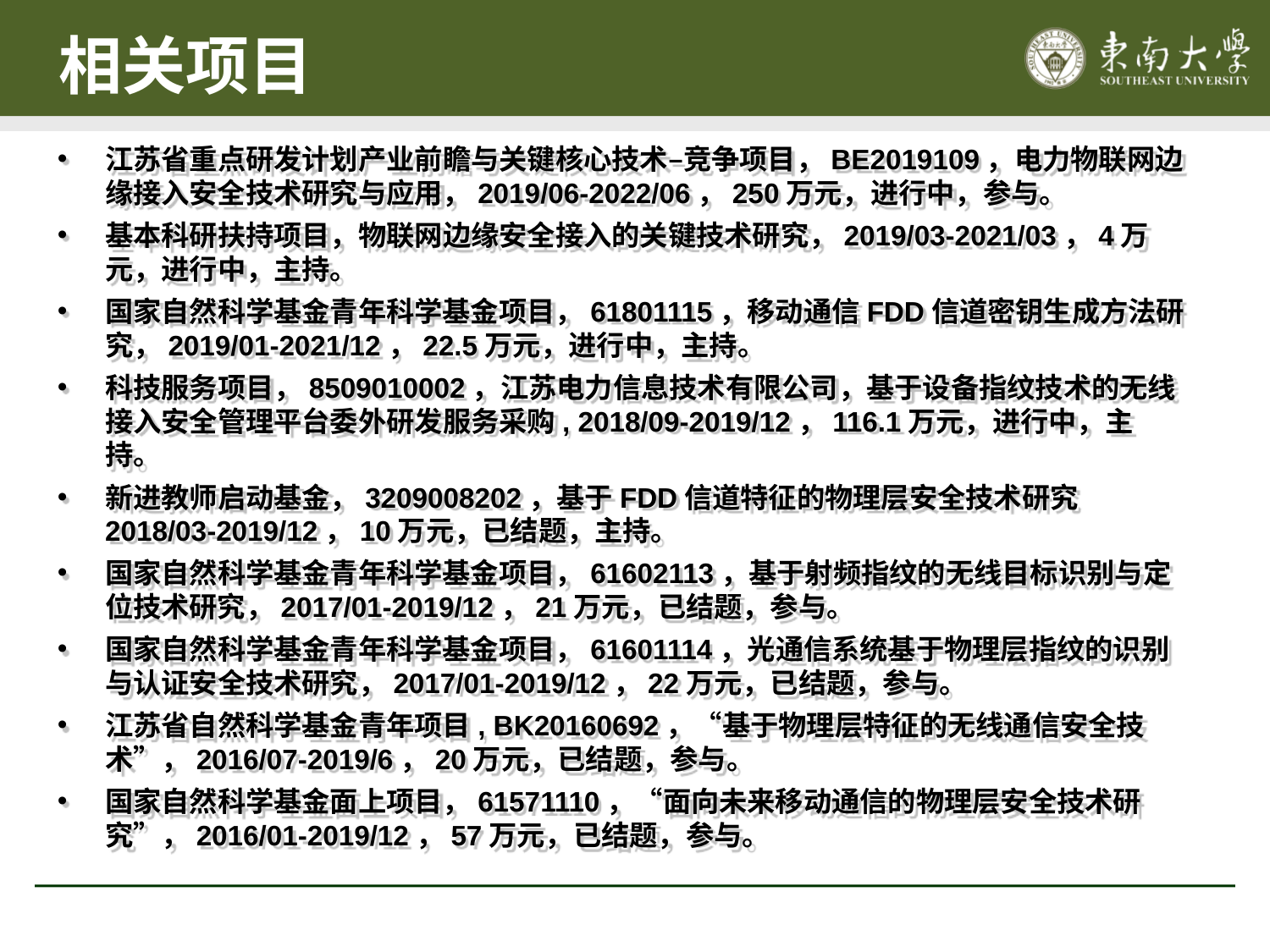

相关项目
江苏省重点研发计划产业前瞻与关键核心技术–竞争项目，BE2019109，电力物联网边缘接入安全技术研究与应用，2019/06-2022/06，250万元，进行中，参与。
基本科研扶持项目，物联网边缘安全接入的关键技术研究，2019/03-2021/03，4万元，进行中，主持。
国家自然科学基金青年科学基金项目，61801115，移动通信FDD信道密钥生成方法研究，2019/01-2021/12，22.5万元，进行中，主持。
科技服务项目，8509010002，江苏电力信息技术有限公司，基于设备指纹技术的无线接入安全管理平台委外研发服务采购, 2018/09-2019/12，116.1万元，进行中，主持。
新进教师启动基金，3209008202，基于FDD信道特征的物理层安全技术研究 2018/03-2019/12，10万元，已结题，主持。
国家自然科学基金青年科学基金项目，61602113，基于射频指纹的无线目标识别与定位技术研究，2017/01-2019/12，21万元，已结题，参与。
国家自然科学基金青年科学基金项目，61601114，光通信系统基于物理层指纹的识别与认证安全技术研究，2017/01-2019/12，22万元，已结题，参与。
江苏省自然科学基金青年项目, BK20160692，“基于物理层特征的无线通信安全技术”，2016/07-2019/6，20万元，已结题，参与。
国家自然科学基金面上项目，61571110，“面向未来移动通信的物理层安全技术研究”，2016/01-2019/12，57万元，已结题，参与。